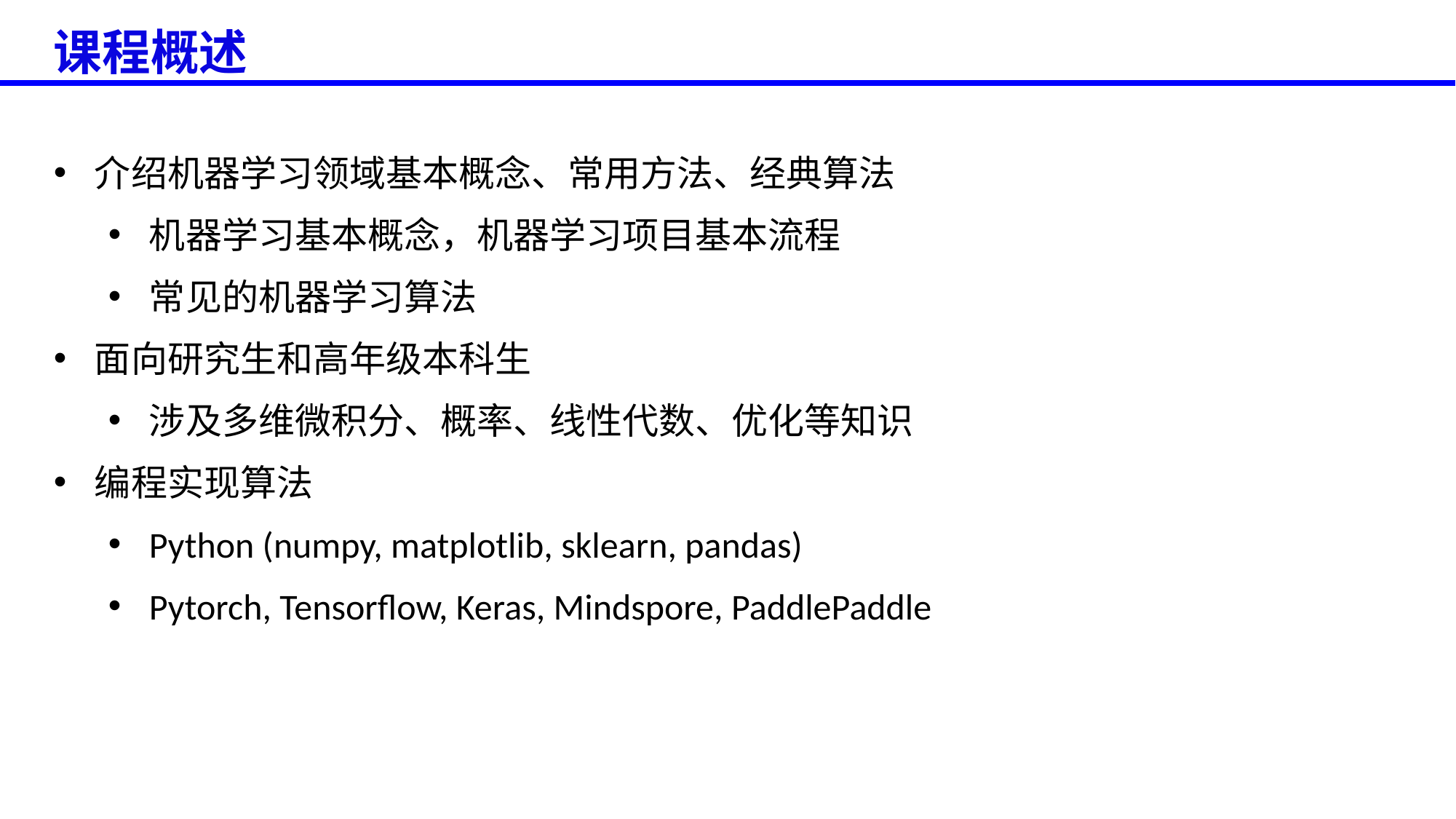

课程概述
介绍机器学习领域基本概念、常用方法、经典算法
机器学习基本概念，机器学习项目基本流程
常见的机器学习算法
面向研究生和高年级本科生
涉及多维微积分、概率、线性代数、优化等知识
编程实现算法
Python (numpy, matplotlib, sklearn, pandas)
Pytorch, Tensorflow, Keras, Mindspore, PaddlePaddle